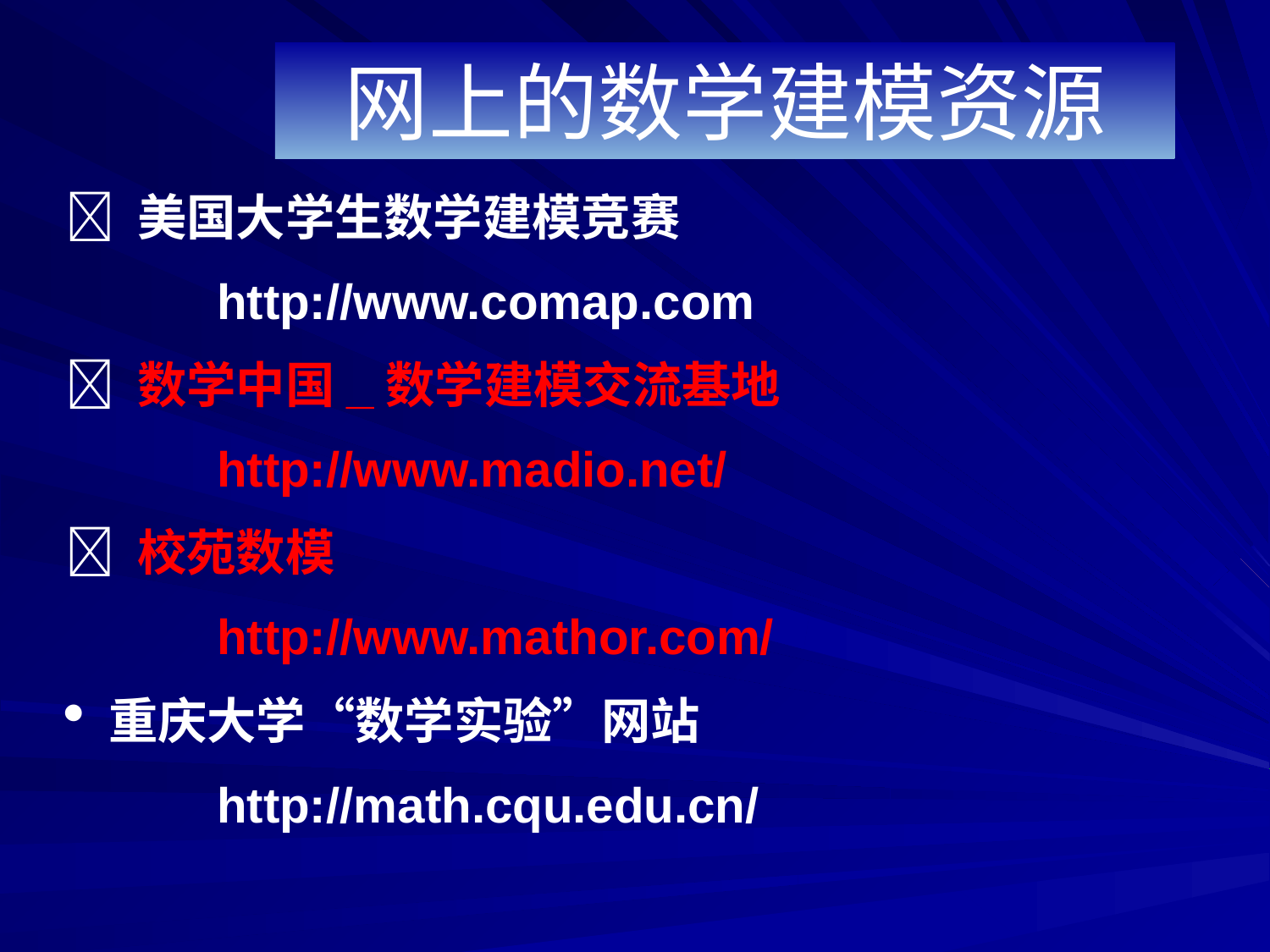

# 网上的数学建模资源
• 美国大学生数学建模竞赛
           http://www.comap.com
• 数学中国_数学建模交流基地
           http://www.madio.net/
• 校苑数模
           http://www.mathor.com/
 重庆大学“数学实验”网站
           http://math.cqu.edu.cn/